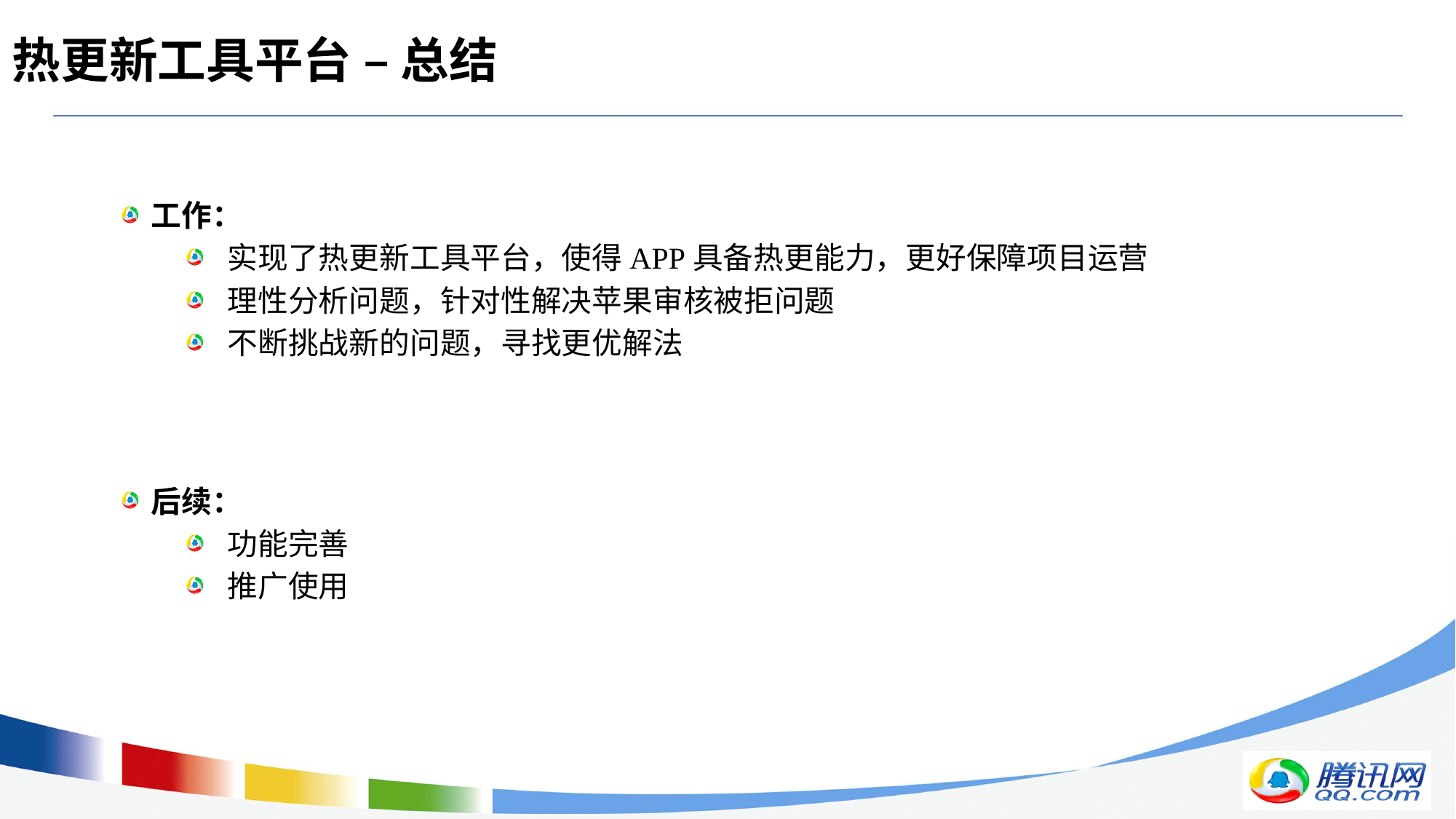

# 热更新工具平台 – 总结
工作：
实现了热更新工具平台，使得APP具备热更能力，更好保障项目运营
理性分析问题，针对性解决苹果审核被拒问题
不断挑战新的问题，寻找更优解法

后续：
功能完善
推广使用